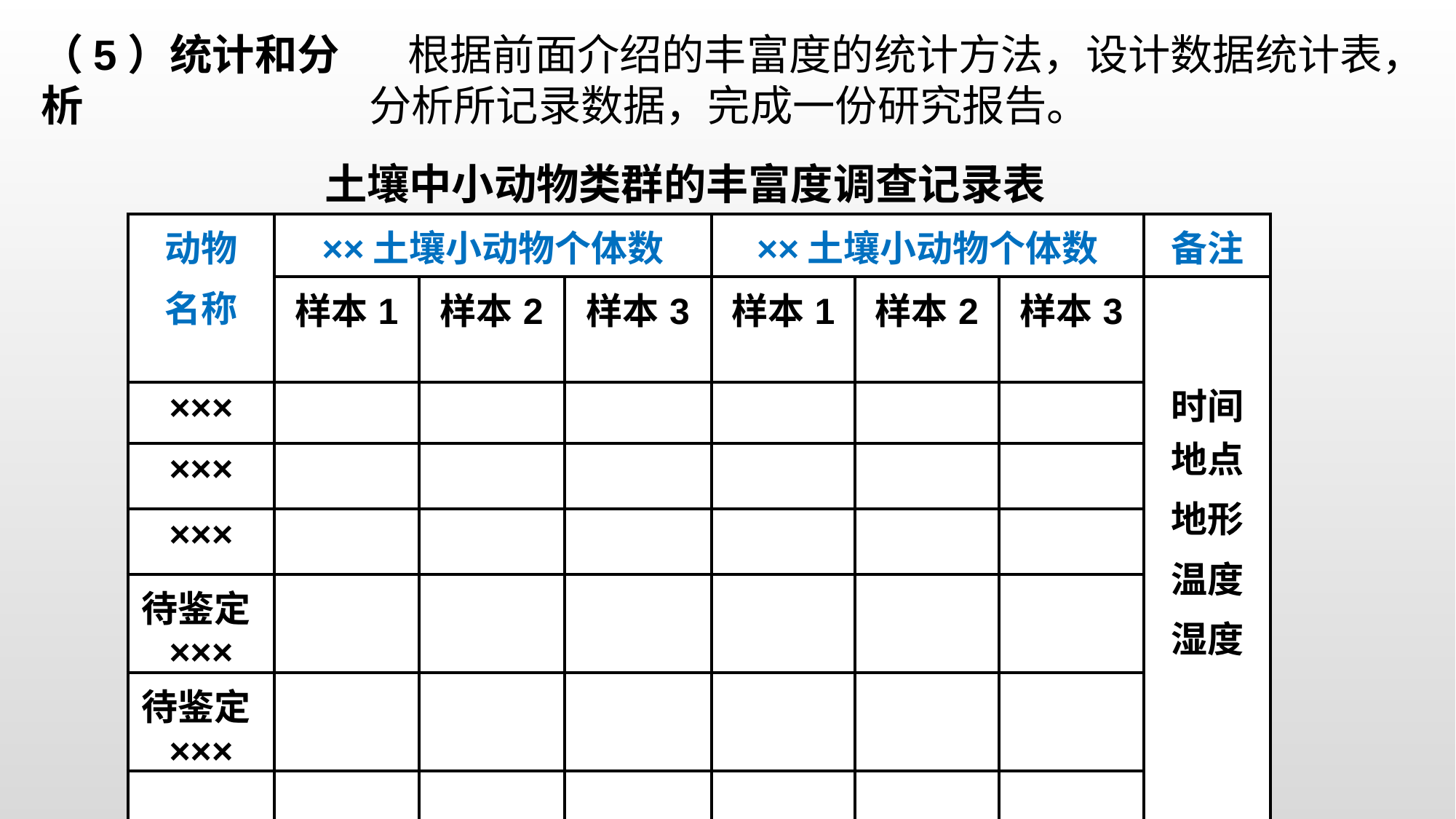

（5）统计和分析
   根据前面介绍的丰富度的统计方法，设计数据统计表，分析所记录数据，完成一份研究报告。
土壤中小动物类群的丰富度调查记录表
| 动物 名称 | ××土壤小动物个体数 |  |  | ××土壤小动物个体数 |  |  | 备注 |
| --- | --- | --- | --- | --- | --- | --- | --- |
|  | 样本1 | 样本2 | 样本3 | 样本1 | 样本2 | 样本3 | 时间地点 地形 温度 湿度 |
| ××× |  |  |  |  |  |  |  |
| ××× |  |  |  |  |  |  |  |
| ××× |  |  |  |  |  |  |  |
| 待鉴定××× |  |  |  |  |  |  |  |
| 待鉴定××× |  |  |  |  |  |  |  |
|  |  |  |  |  |  |  |  |